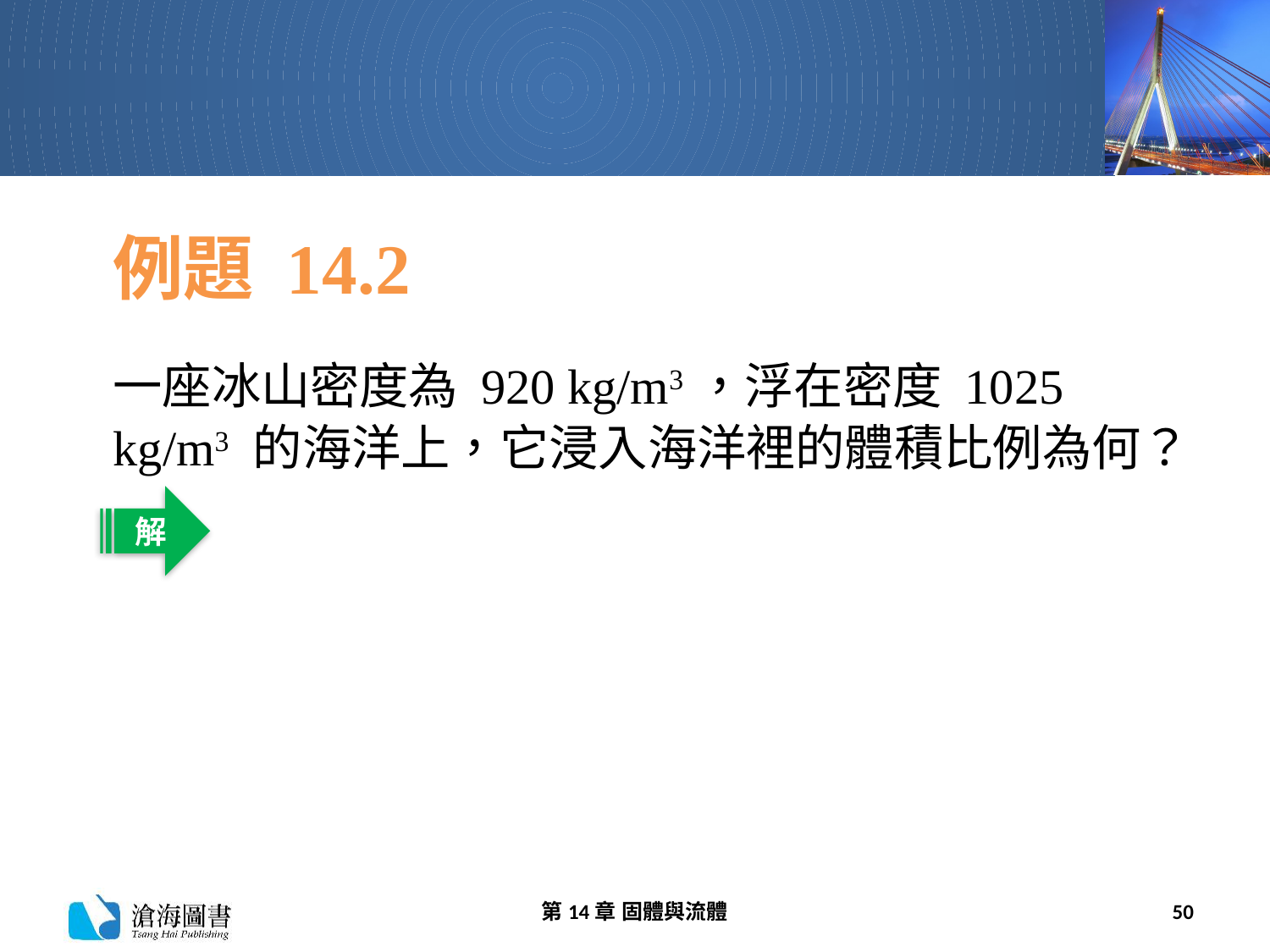

# 例題 14.2
一座冰山密度為 920 kg/m3，浮在密度 1025 kg/m3 的海洋上，它浸入海洋裡的體積比例為何？

解
第14章 固體與流體
50